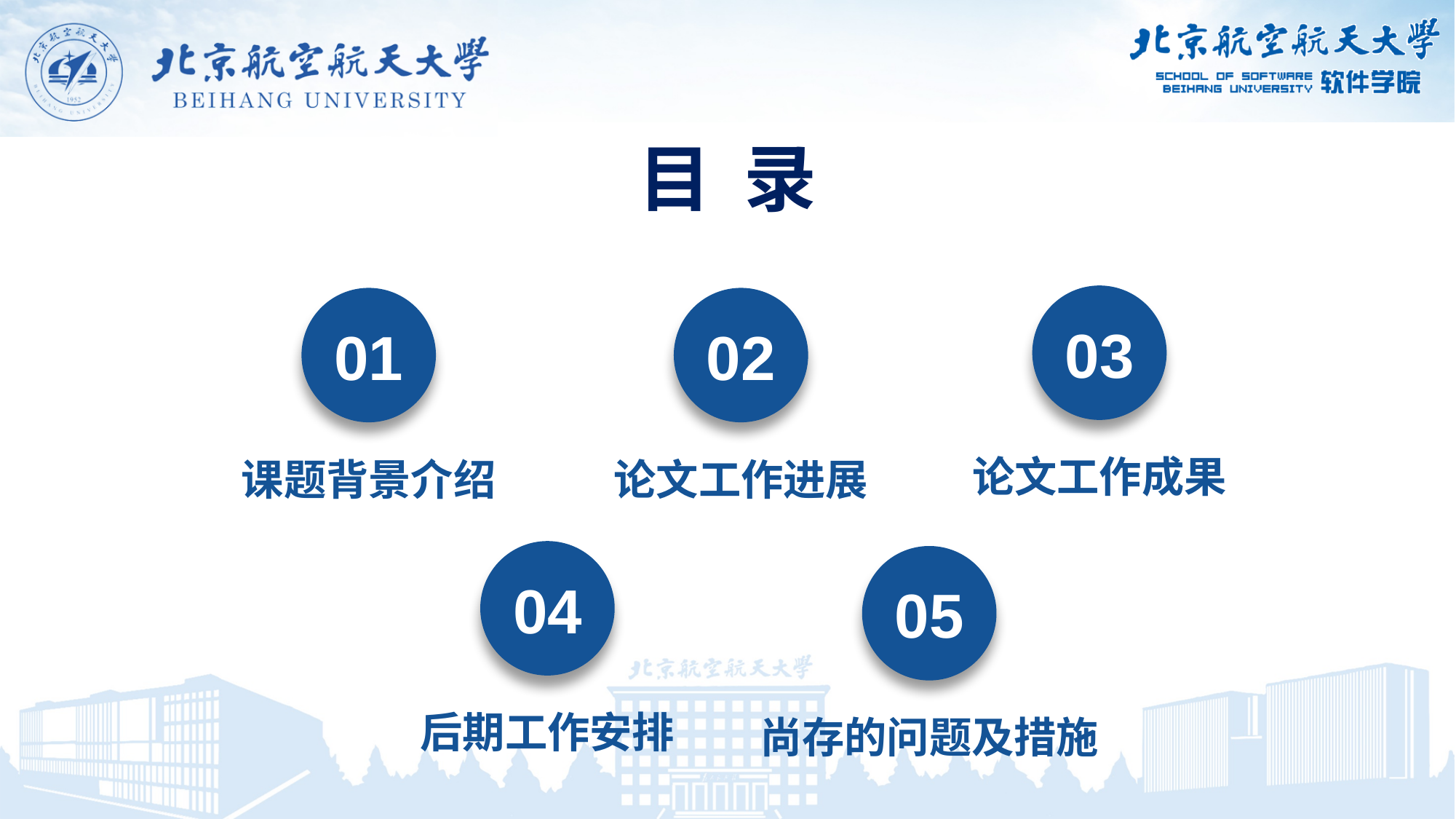

目  录

03
论文工作成果

01
课题背景介绍

02
论文工作进展

04
后期工作安排

05
尚存的问题及措施
06